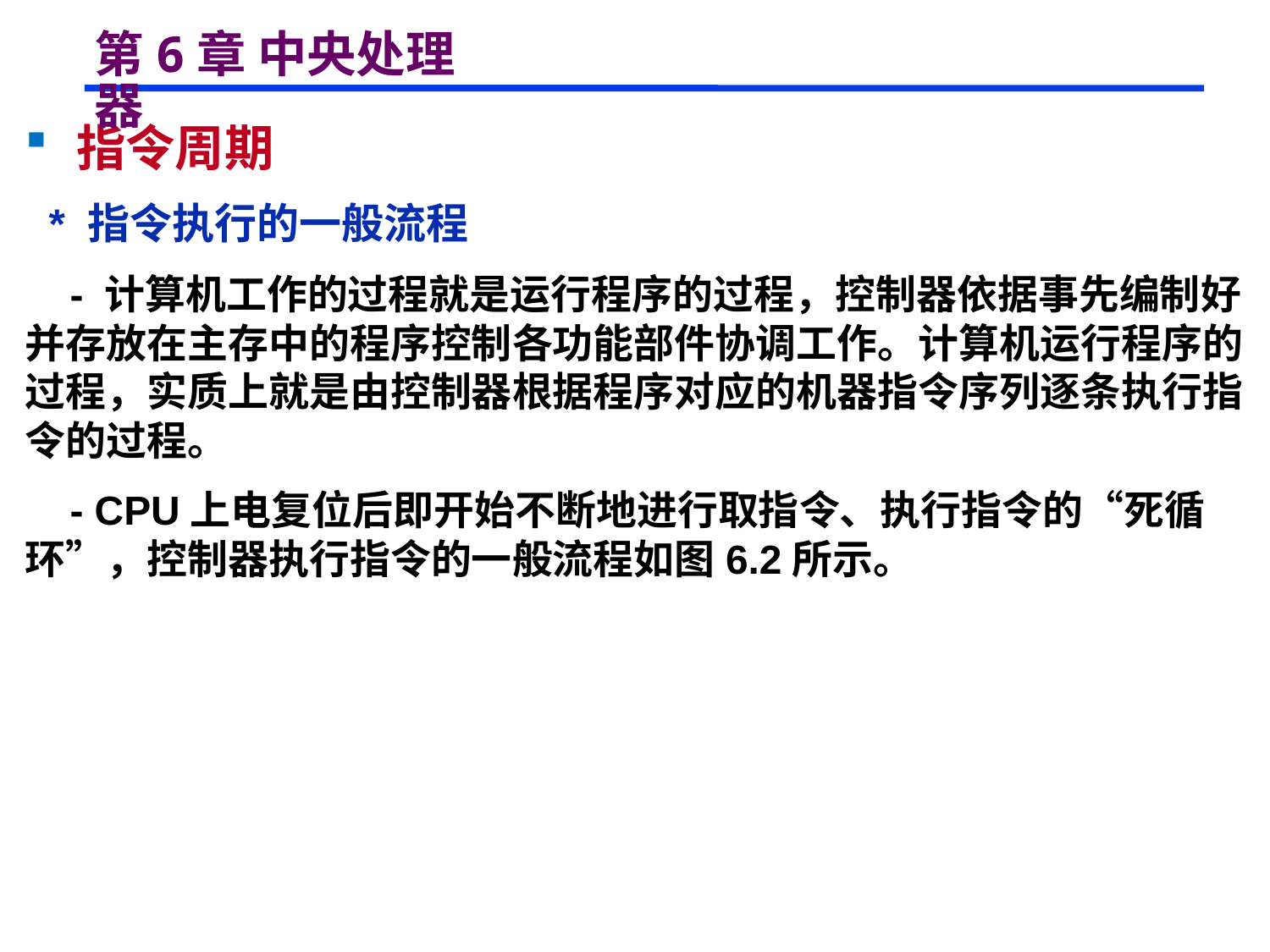

# 第6章 中央处理器
 指令周期
  * 指令执行的一般流程
    - 计算机工作的过程就是运行程序的过程，控制器依据事先编制好并存放在主存中的程序控制各功能部件协调工作。计算机运行程序的过程，实质上就是由控制器根据程序对应的机器指令序列逐条执行指令的过程。
    - CPU上电复位后即开始不断地进行取指令、执行指令的“死循环”，控制器执行指令的一般流程如图6.2所示。